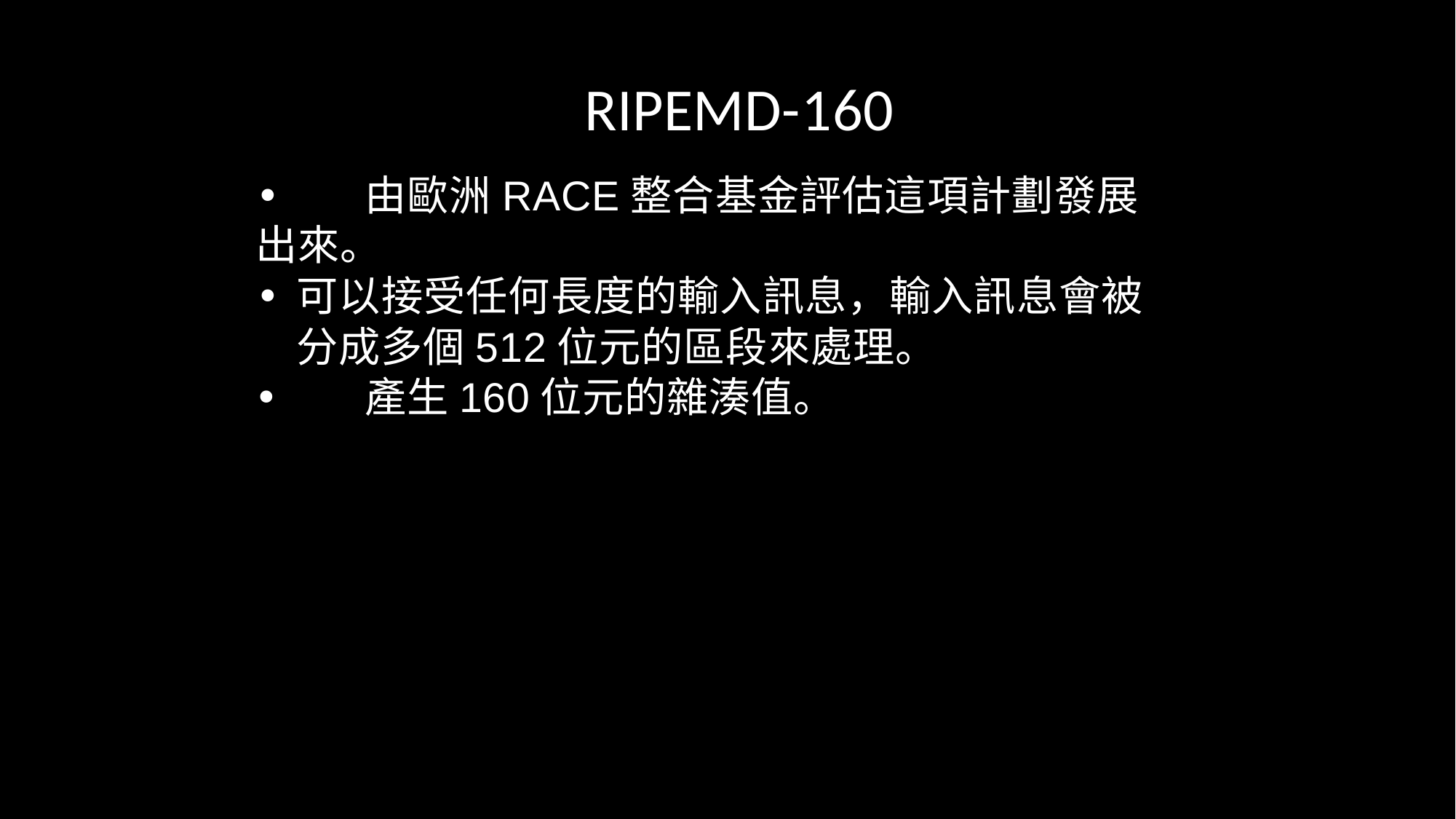

RIPEMD-160
•	由歐洲RACE整合基金評估這項計劃發展出來。
•	可以接受任何長度的輸入訊息，輸入訊息會被  分成多個512位元的區段來處理。
•	產生160位元的雜湊值。